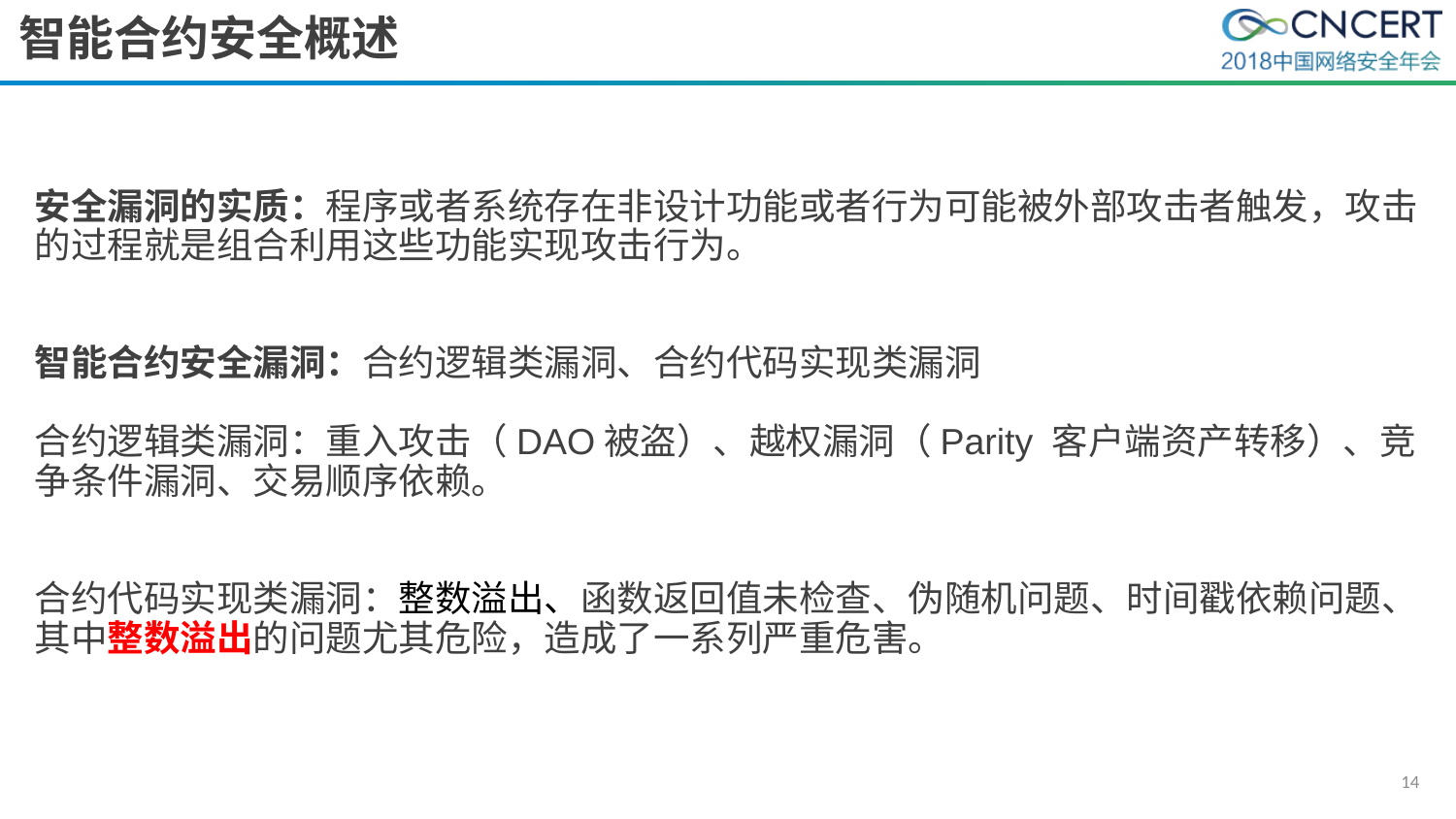

# 智能合约安全概述

安全漏洞的实质：程序或者系统存在非设计功能或者行为可能被外部攻击者触发，攻击的过程就是组合利用这些功能实现攻击行为。

智能合约安全漏洞：合约逻辑类漏洞、合约代码实现类漏洞

合约逻辑类漏洞：重入攻击（DAO被盗）、越权漏洞（Parity 客户端资产转移）、竞争条件漏洞、交易顺序依赖。

合约代码实现类漏洞：整数溢出、函数返回值未检查、伪随机问题、时间戳依赖问题、
其中整数溢出的问题尤其危险，造成了一系列严重危害。

14